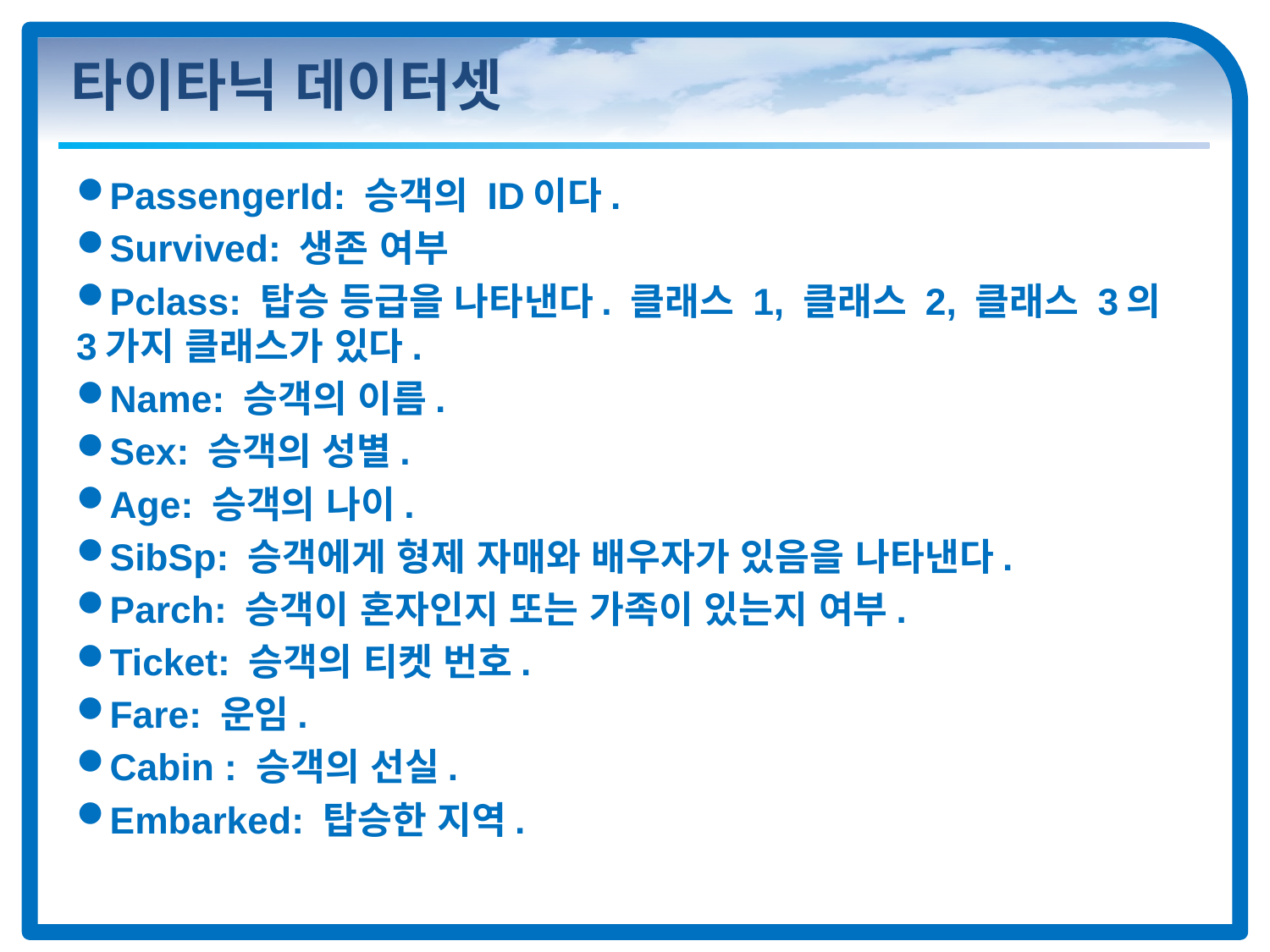

# 타이타닉 데이터셋
PassengerId: 승객의 ID이다.
Survived: 생존 여부
Pclass: 탑승 등급을 나타낸다. 클래스 1, 클래스 2, 클래스 3의 3가지 클래스가 있다.
Name: 승객의 이름.
Sex: 승객의 성별.
Age: 승객의 나이.
SibSp: 승객에게 형제 자매와 배우자가 있음을 나타낸다.
Parch: 승객이 혼자인지 또는 가족이 있는지 여부.
Ticket: 승객의 티켓 번호.
Fare: 운임.
Cabin : 승객의 선실.
Embarked: 탑승한 지역.